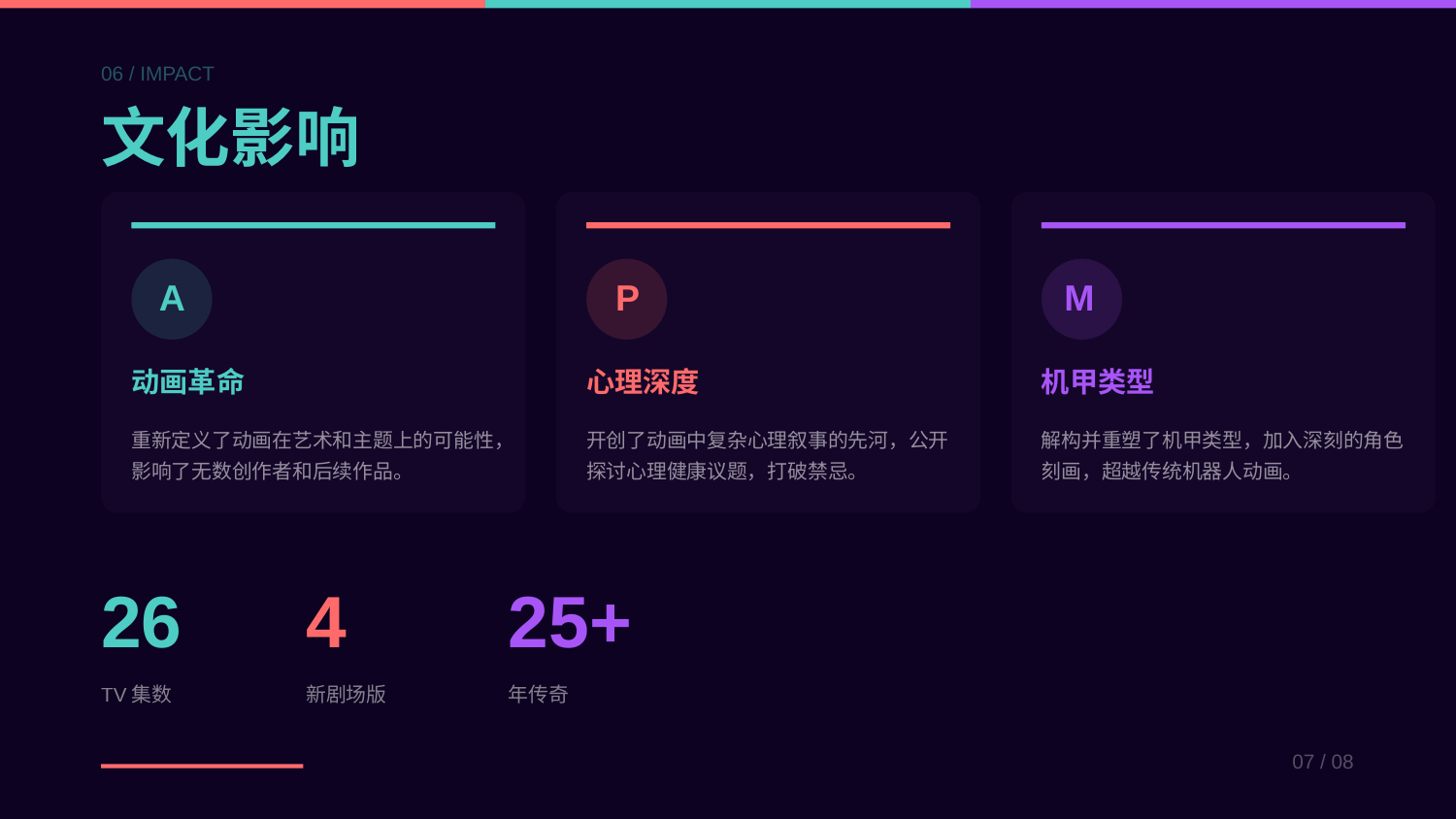

06 / IMPACT
文化影响

A
P
M
动画革命
心理深度
机甲类型
重新定义了动画在艺术和主题上的可能性，影响了无数创作者和后续作品。
开创了动画中复杂心理叙事的先河，公开探讨心理健康议题，打破禁忌。
解构并重塑了机甲类型，加入深刻的角色刻画，超越传统机器人动画。
26
4
25+
TV集数
新剧场版
年传奇
07 / 08